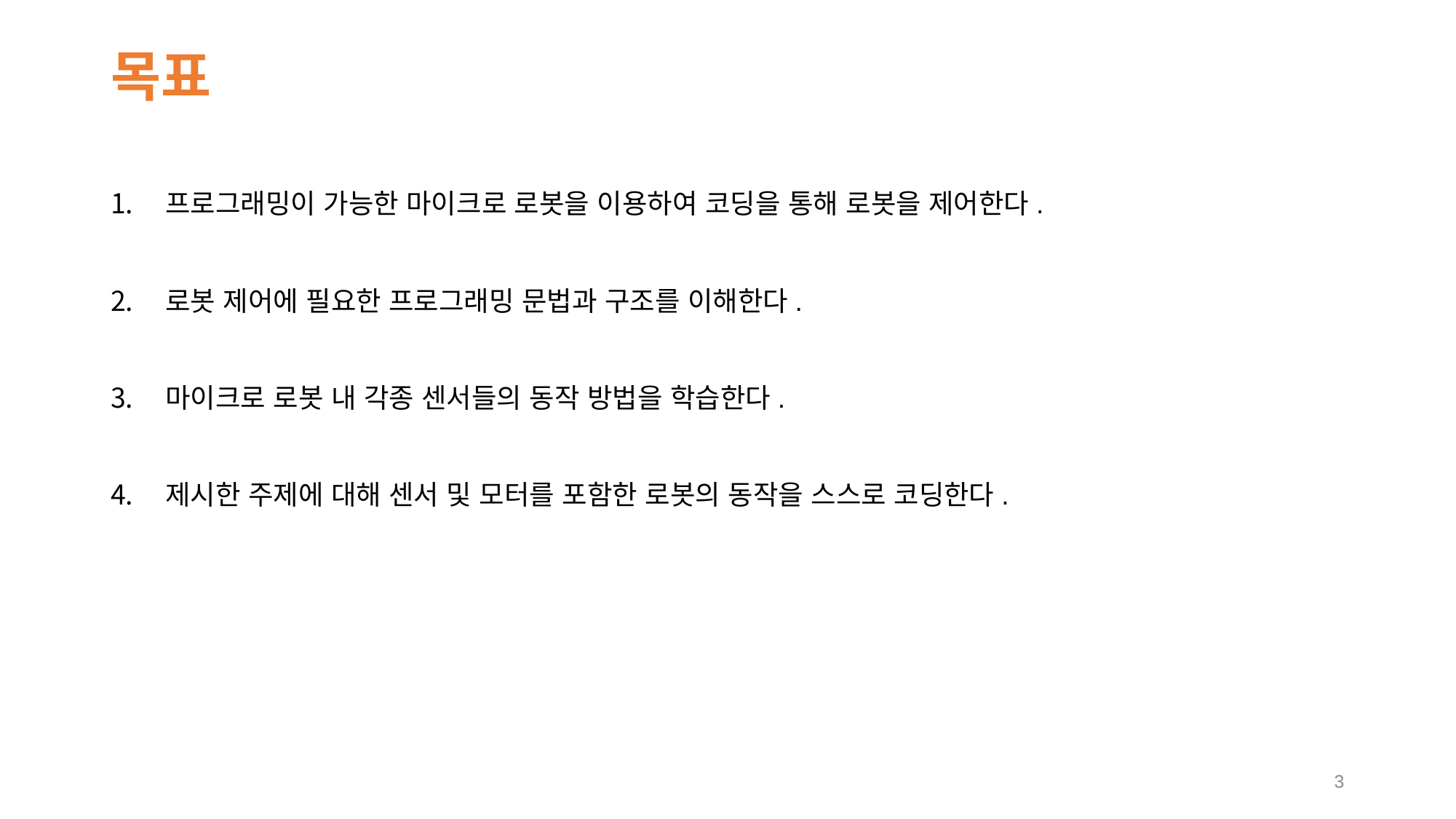

# 목표
프로그래밍이 가능한 마이크로 로봇을 이용하여 코딩을 통해 로봇을 제어한다.
로봇 제어에 필요한 프로그래밍 문법과 구조를 이해한다.
마이크로 로봇 내 각종 센서들의 동작 방법을 학습한다.
제시한 주제에 대해 센서 및 모터를 포함한 로봇의 동작을 스스로 코딩한다.

3